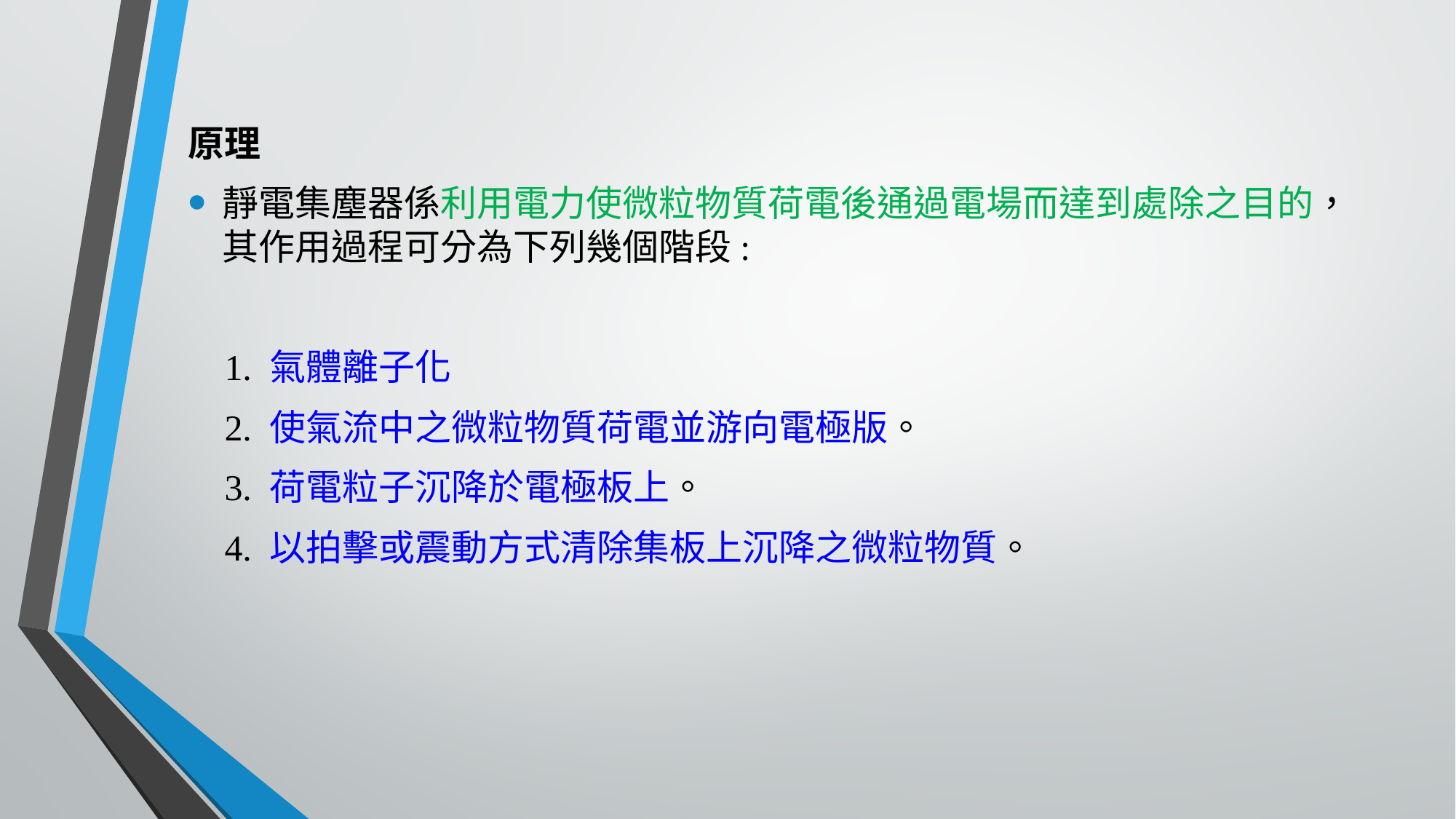

原理
靜電集塵器係利用電力使微粒物質荷電後通過電場而達到處除之目的，其作用過程可分為下列幾個階段:

    1. 氣體離子化
    2. 使氣流中之微粒物質荷電並游向電極版。
    3. 荷電粒子沉降於電極板上。
    4. 以拍擊或震動方式清除集板上沉降之微粒物質。